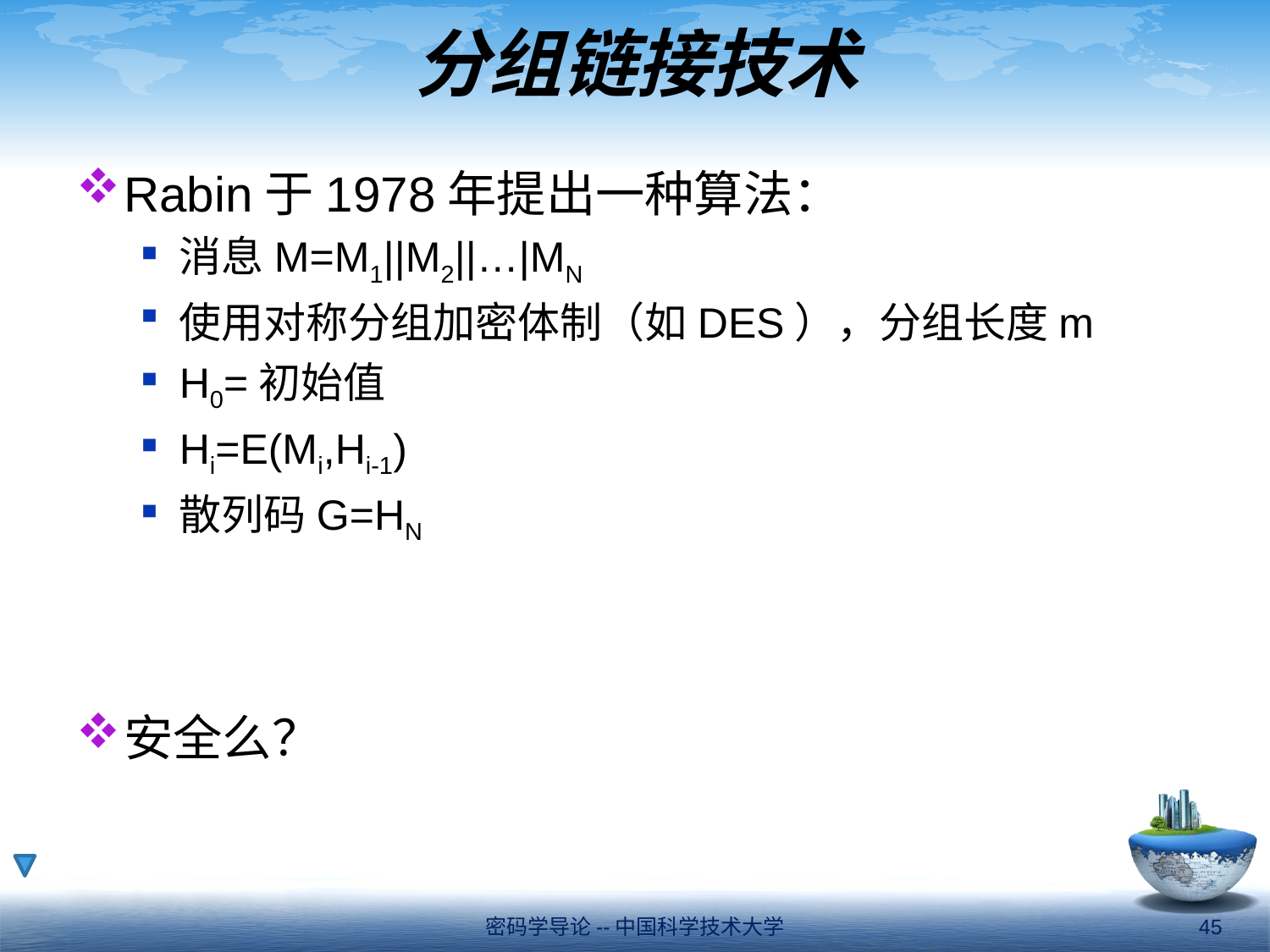

# 分组链接技术
Rabin于1978年提出一种算法：
消息M=M1||M2||…|MN
使用对称分组加密体制（如DES），分组长度m
H0=初始值
Hi=E(Mi,Hi-1)
散列码G=HN

安全么？

密码学导论--中国科学技术大学
45